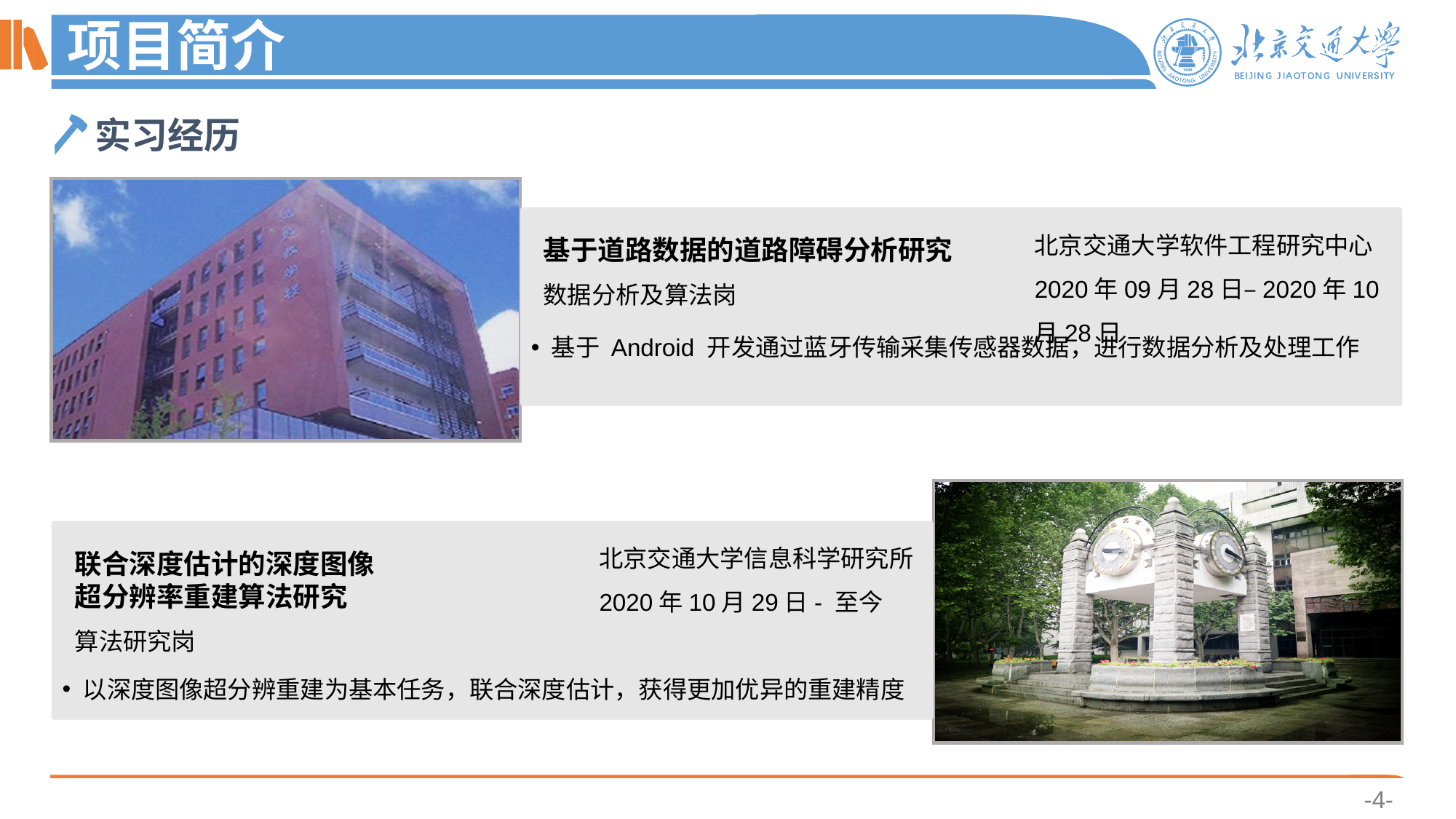

# 项目简介
实习经历

基于道路数据的道路障碍分析研究
数据分析及算法岗
基于 Android 开发通过蓝牙传输采集传感器数据，进行数据分析及处理工作
北京交通大学软件工程研究中心
2020年09月28日–2020年10月28日

联合深度估计的深度图像
超分辨率重建算法研究
算法研究岗
以深度图像超分辨重建为基本任务，联合深度估计，获得更加优异的重建精度
北京交通大学信息科学研究所
2020年10月29日- 至今